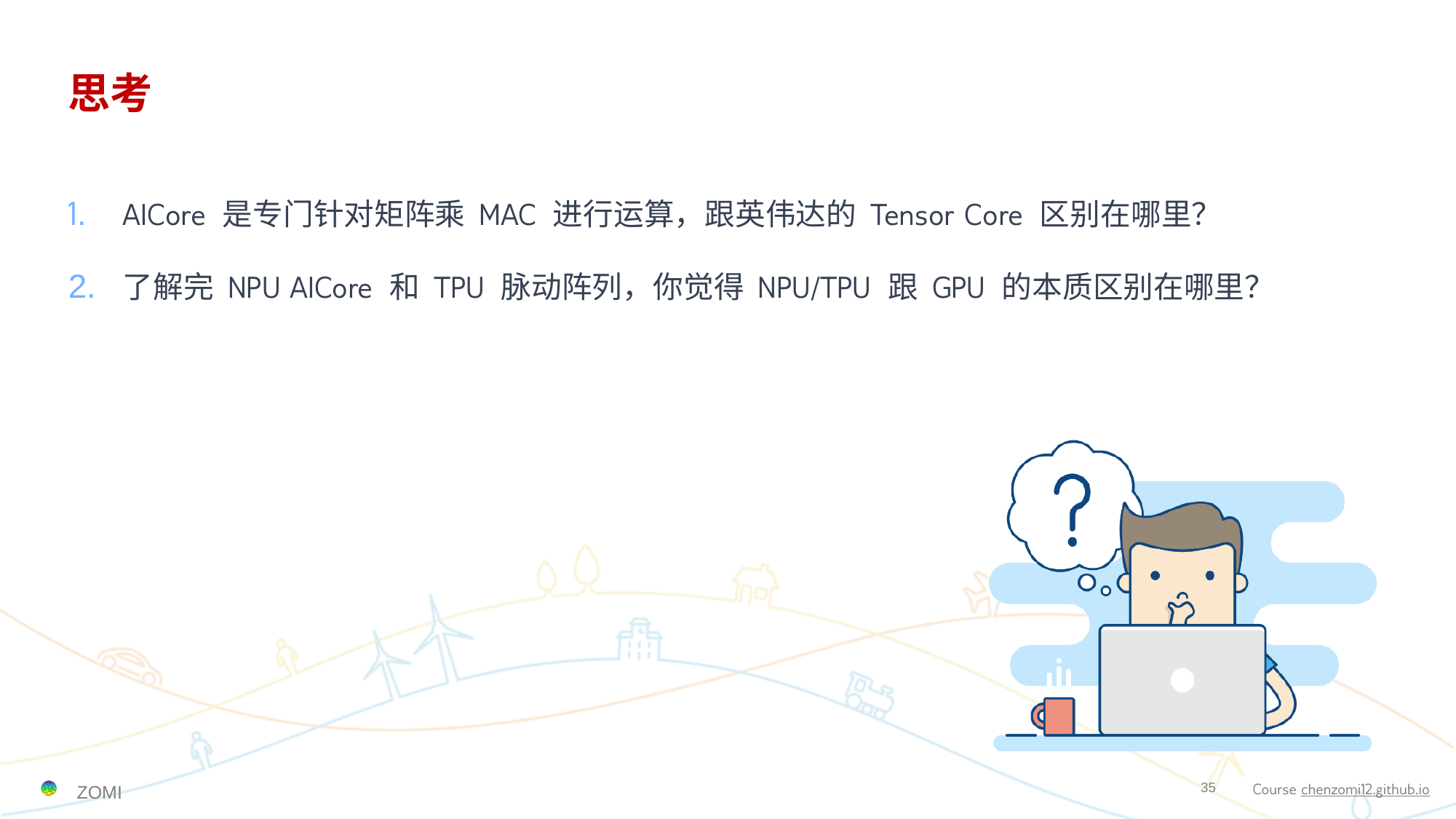

# 思考
AICore 是专门针对矩阵乘 MAC 进行运算，跟英伟达的 Tensor Core 区别在哪里？
了解完 NPU AICore 和 TPU 脉动阵列，你觉得 NPU/TPU 跟 GPU 的本质区别在哪里？